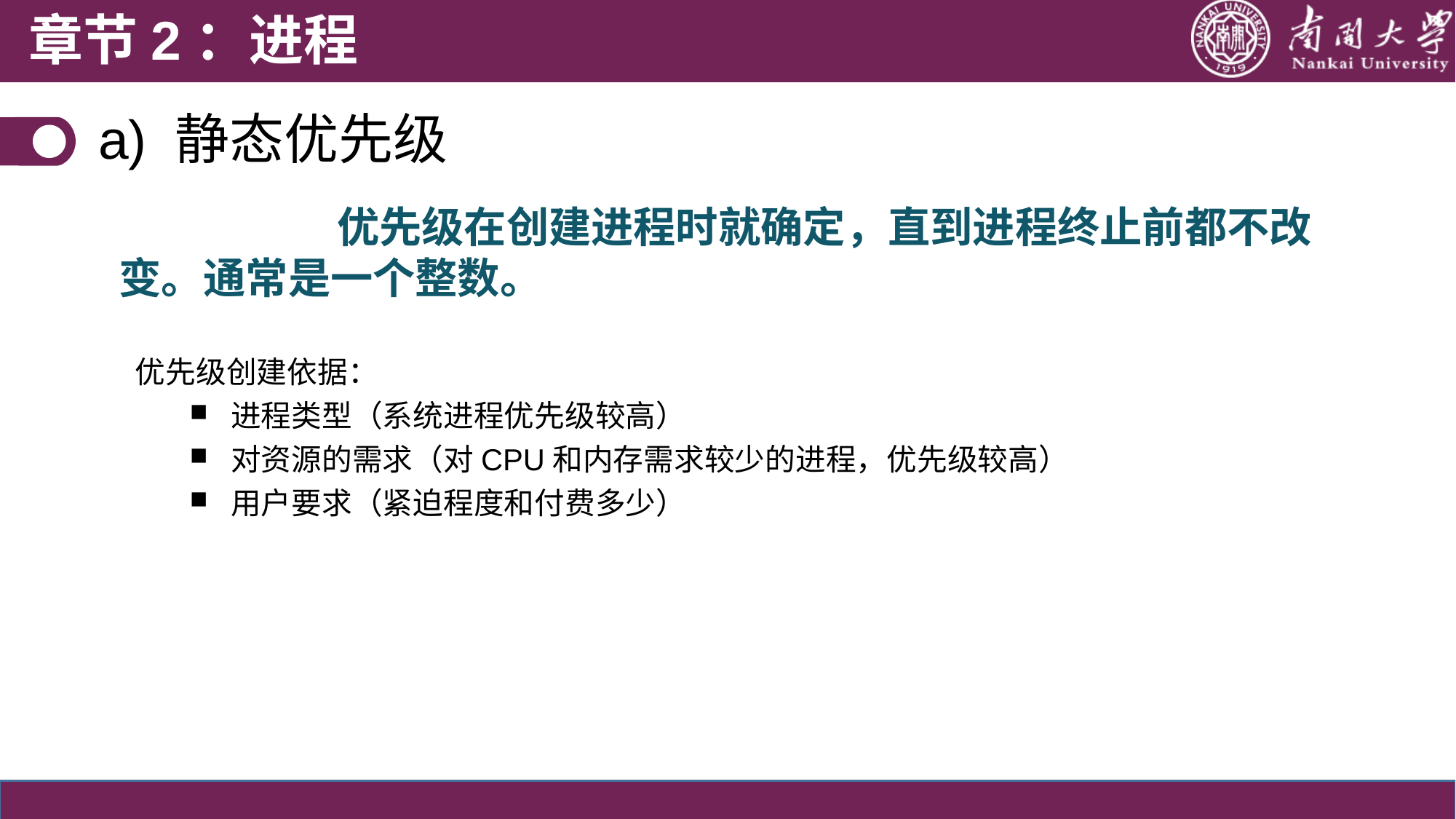

章节2：进程
a) 静态优先级

			优先级在创建进程时就确定，直到进程终止前都不改变。通常是一个整数。
优先级创建依据：
进程类型（系统进程优先级较高）
对资源的需求（对CPU和内存需求较少的进程，优先级较高）
用户要求（紧迫程度和付费多少）